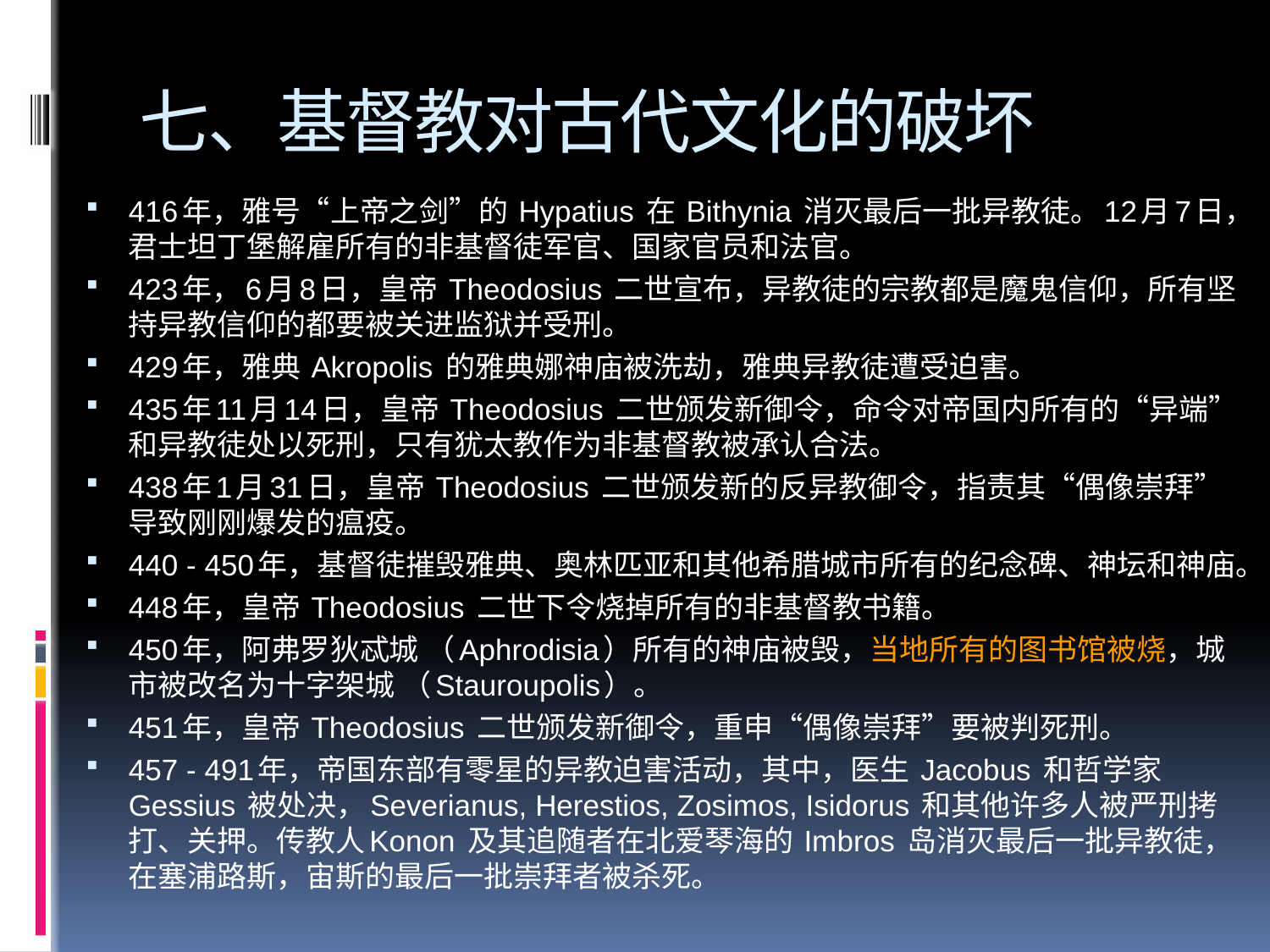

# 七、基督教对古代文化的破坏
416年，雅号“上帝之剑”的 Hypatius 在 Bithynia 消灭最后一批异教徒。12月7日，君士坦丁堡解雇所有的非基督徒军官、国家官员和法官。
423年，6月8日，皇帝 Theodosius 二世宣布，异教徒的宗教都是魔鬼信仰，所有坚持异教信仰的都要被关进监狱并受刑。
429年，雅典 Akropolis 的雅典娜神庙被洗劫，雅典异教徒遭受迫害。
435年11月14日，皇帝 Theodosius 二世颁发新御令，命令对帝国内所有的“异端”和异教徒处以死刑，只有犹太教作为非基督教被承认合法。
438年1月31日，皇帝 Theodosius 二世颁发新的反异教御令，指责其“偶像崇拜”导致刚刚爆发的瘟疫。
440 - 450年，基督徒摧毁雅典、奥林匹亚和其他希腊城市所有的纪念碑、神坛和神庙。
448年，皇帝 Theodosius 二世下令烧掉所有的非基督教书籍。
450年，阿弗罗狄忒城 （Aphrodisia）所有的神庙被毁，当地所有的图书馆被烧，城市被改名为十字架城 （Stauroupolis）。
451年，皇帝 Theodosius 二世颁发新御令，重申“偶像崇拜”要被判死刑。
457 - 491年，帝国东部有零星的异教迫害活动，其中，医生 Jacobus 和哲学家 Gessius 被处决，Severianus, Herestios, Zosimos, Isidorus 和其他许多人被严刑拷打、关押。传教人Konon 及其追随者在北爱琴海的 Imbros 岛消灭最后一批异教徒，在塞浦路斯，宙斯的最后一批崇拜者被杀死。